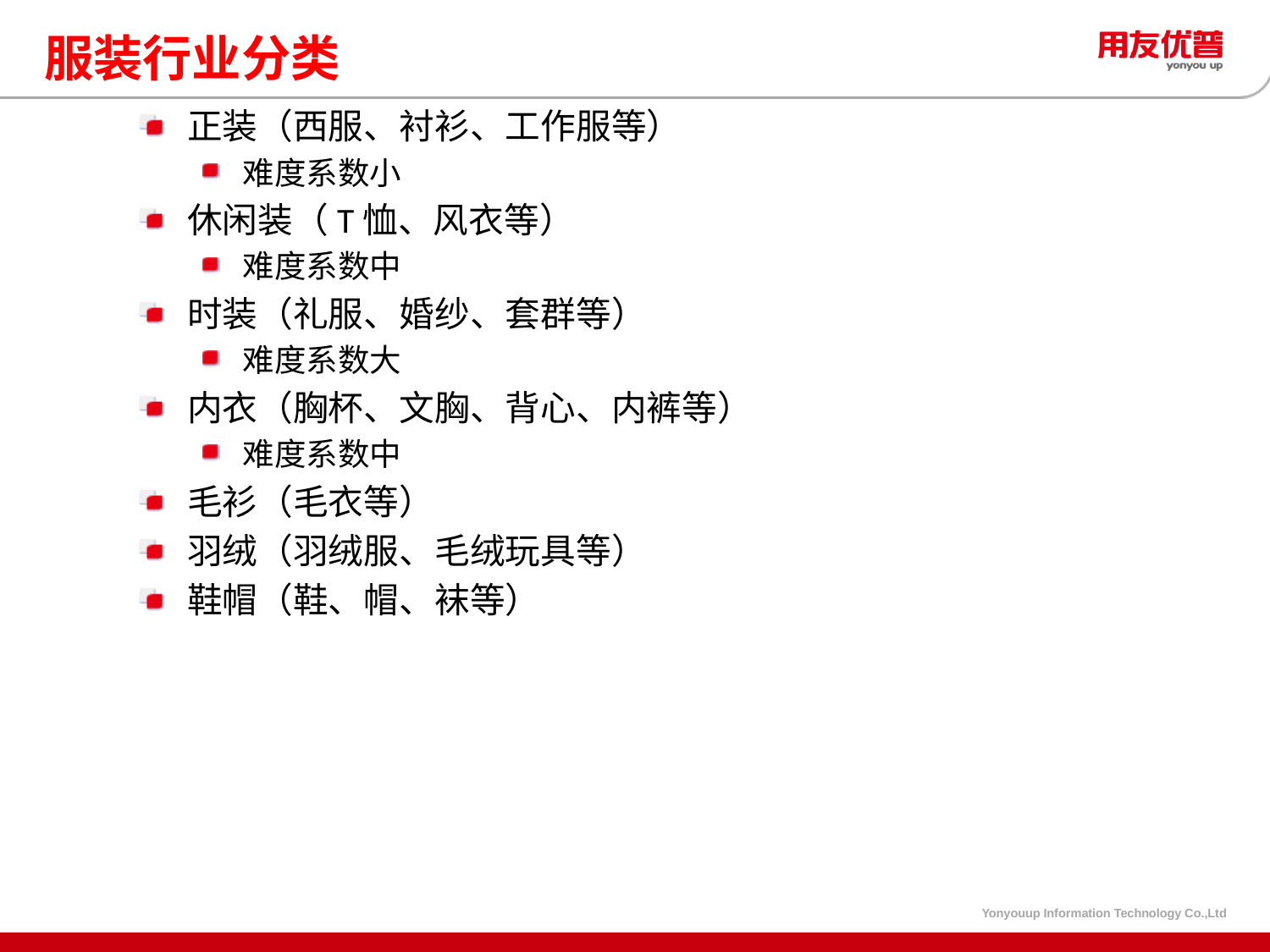

# 服装行业分类
正装（西服、衬衫、工作服等）
难度系数小
休闲装（T恤、风衣等）
难度系数中
时装（礼服、婚纱、套群等）
难度系数大
内衣（胸杯、文胸、背心、内裤等）
难度系数中
毛衫（毛衣等）
羽绒（羽绒服、毛绒玩具等）
鞋帽（鞋、帽、袜等）